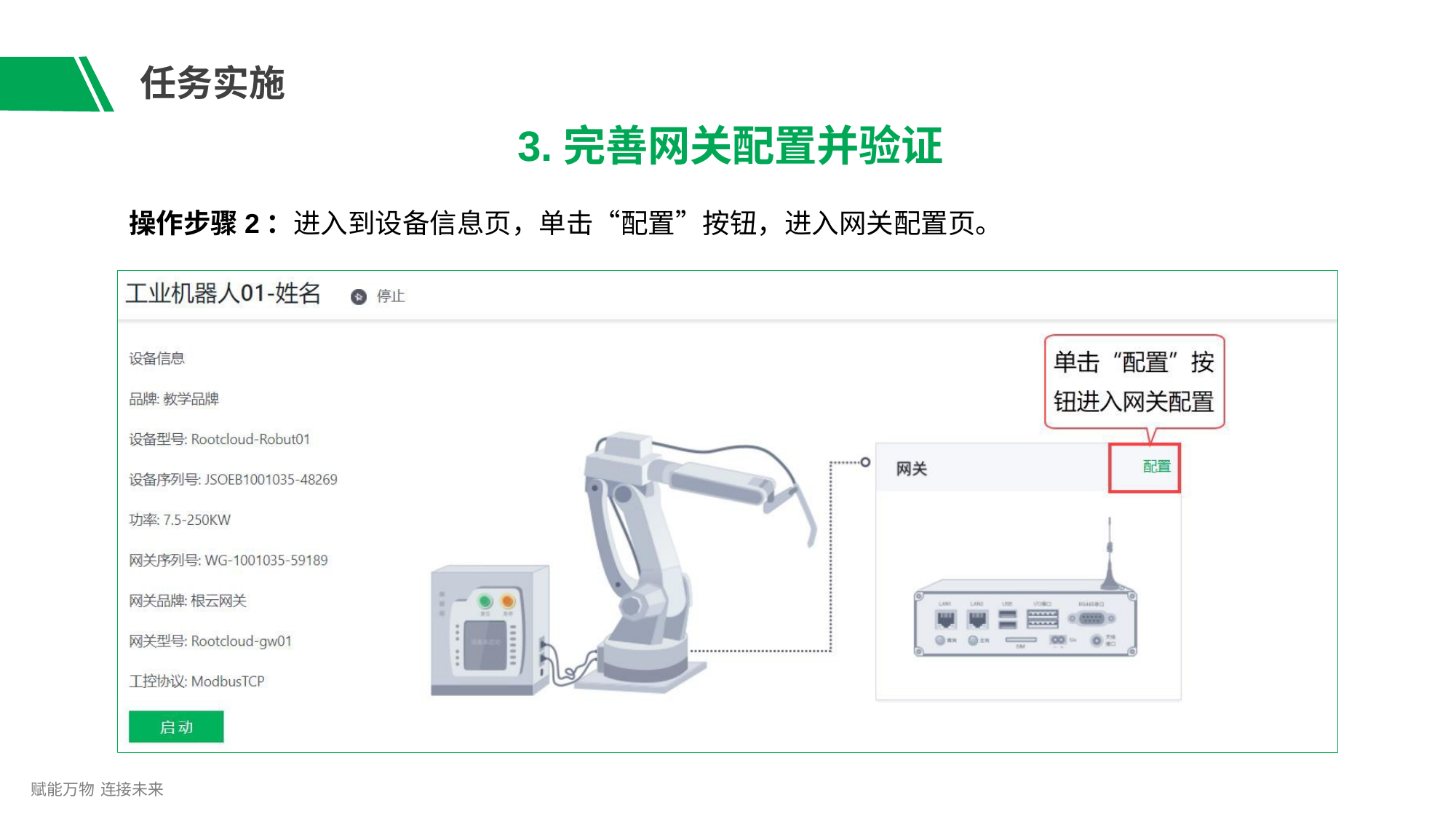

# 任务实施
3.完善网关配置并验证
操作步骤2：进入到设备信息页，单击“配置”按钮，进入网关配置页。

赋能万物 连接未来